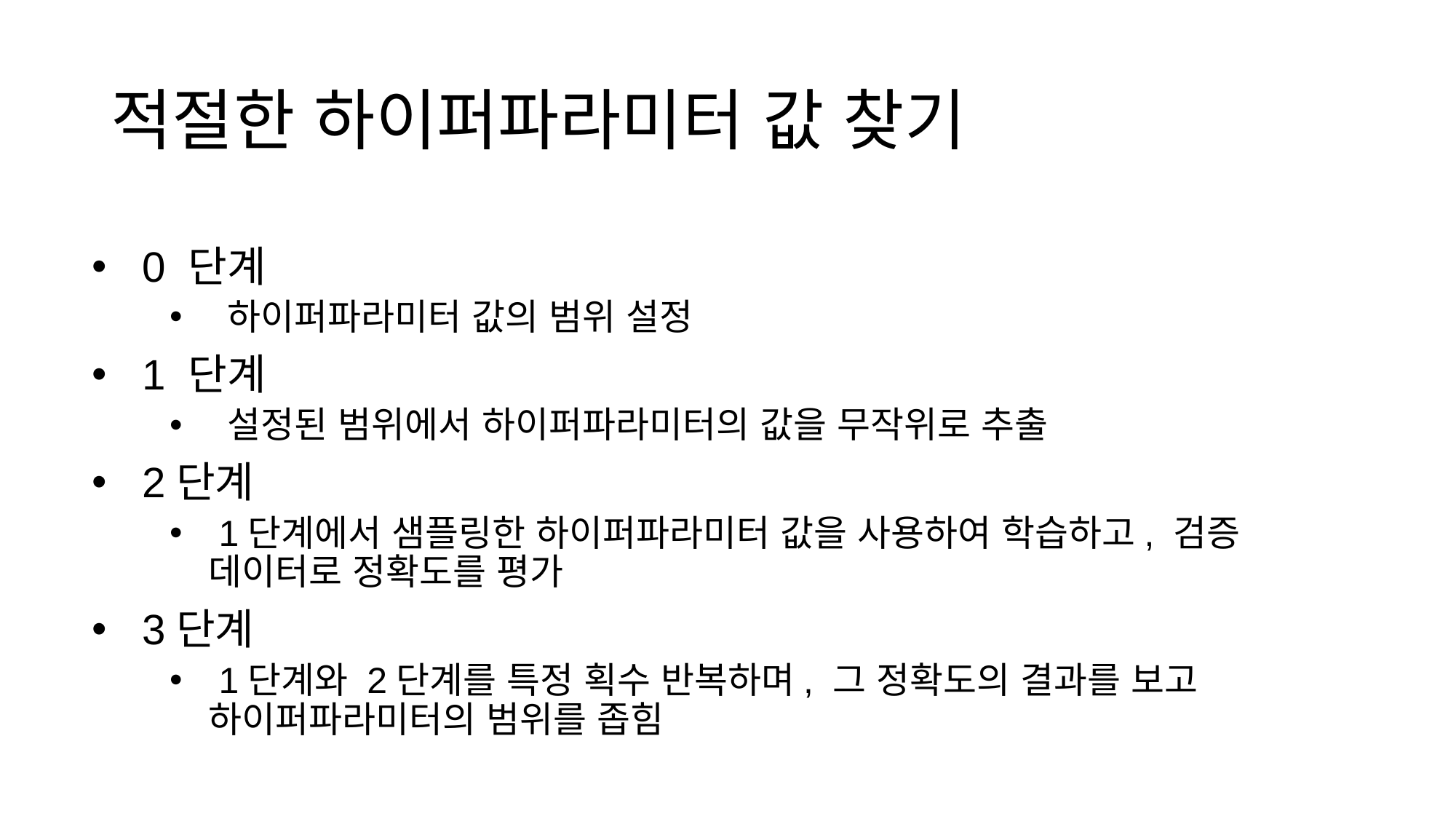

# 적절한 하이퍼파라미터 값 찾기
 0 단계
 하이퍼파라미터 값의 범위 설정
 1 단계
 설정된 범위에서 하이퍼파라미터의 값을 무작위로 추출
 2단계
 1단계에서 샘플링한 하이퍼파라미터 값을 사용하여 학습하고, 검증 데이터로 정확도를 평가
 3단계
 1단계와 2단계를 특정 획수 반복하며, 그 정확도의 결과를 보고 하이퍼파라미터의 범위를 좁힘